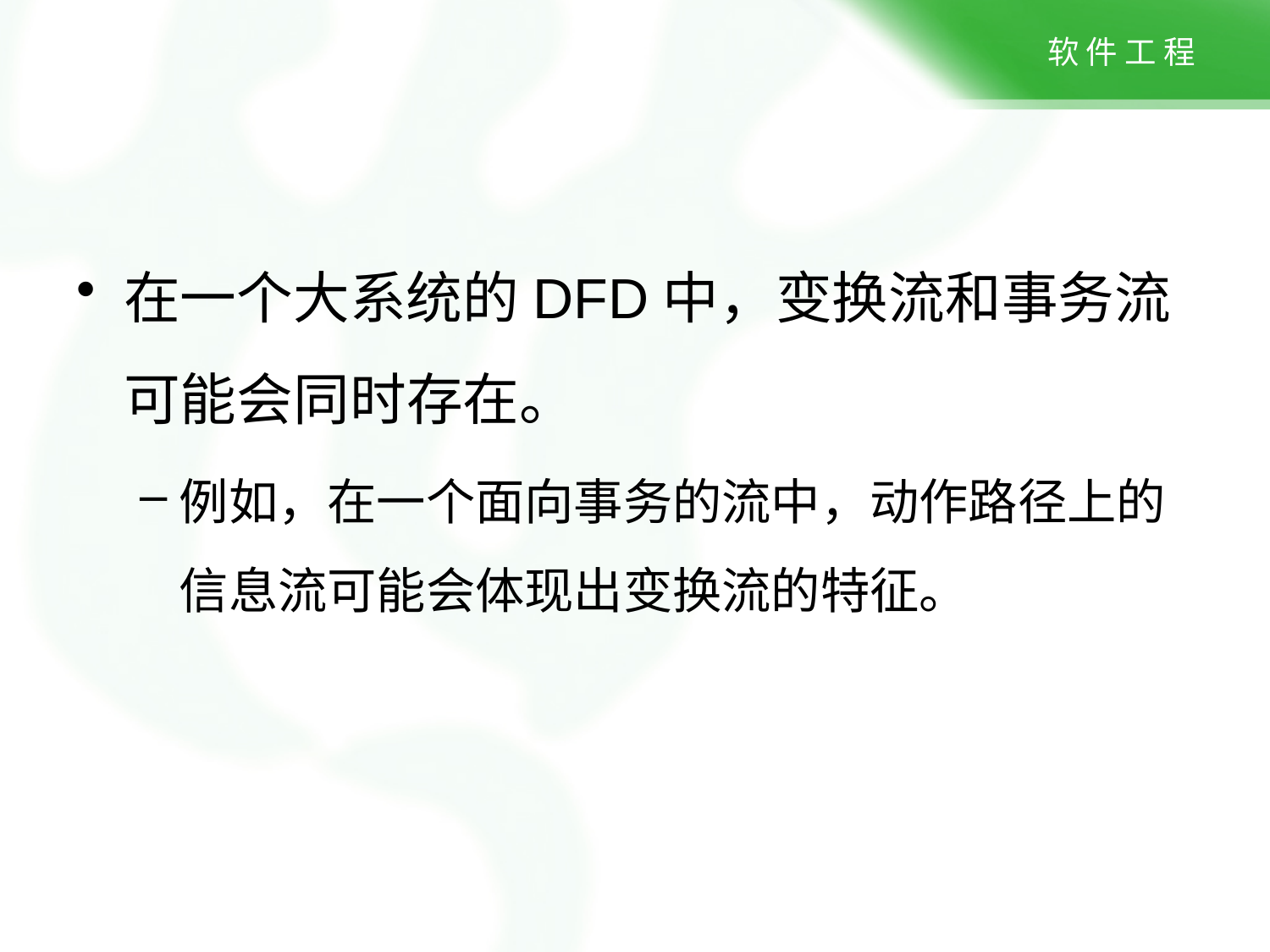

在一个大系统的DFD中，变换流和事务流可能会同时存在。
例如，在一个面向事务的流中，动作路径上的信息流可能会体现出变换流的特征。